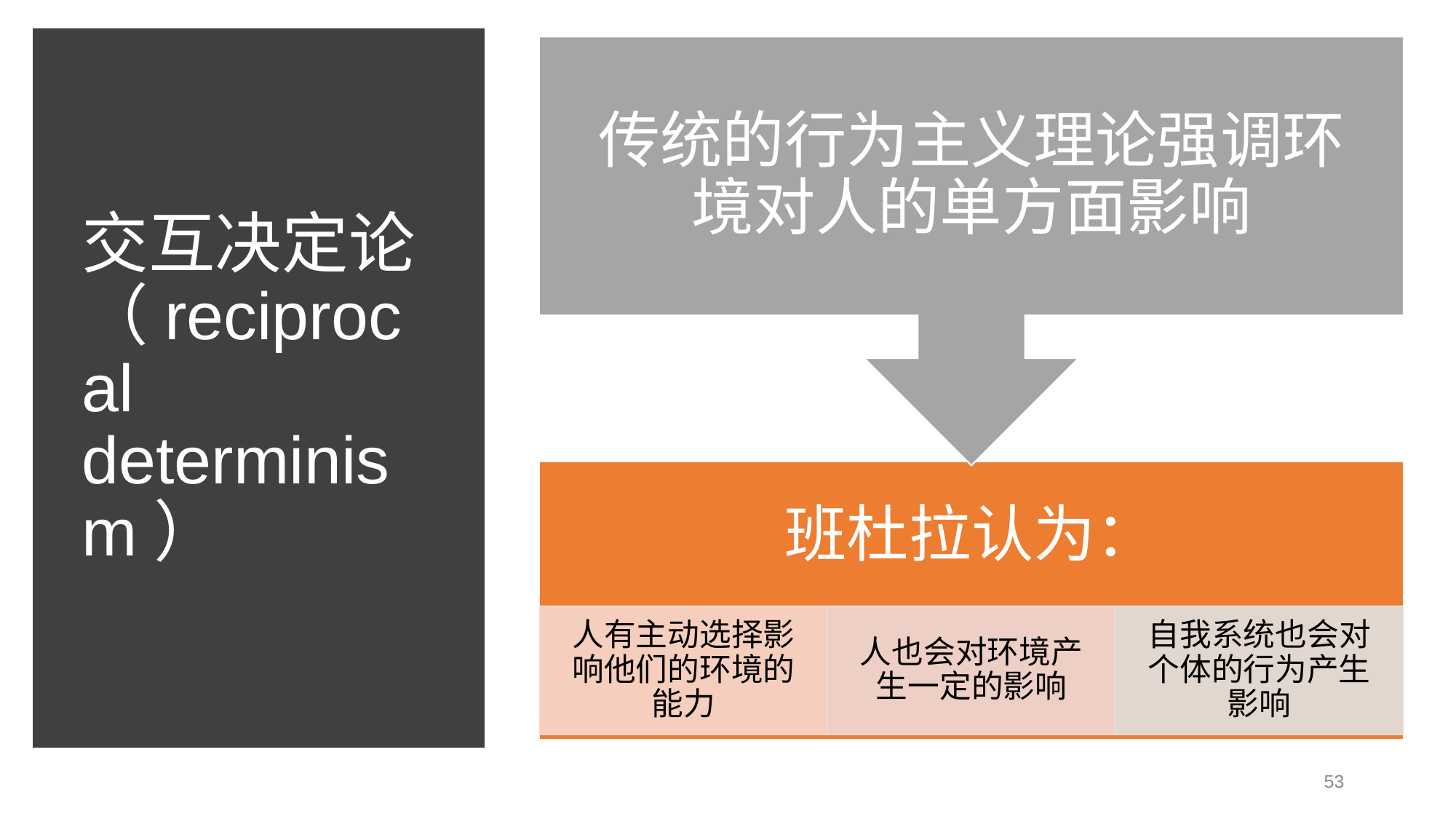

班杜拉认为：
人有主动选择影响他们的环境的能力
人也会对环境产生一定的影响
自我系统也会对个体的行为产生影响
传统的行为主义理论强调环境对人的单方面影响
# 交互决定论（reciprocal determinism）
53